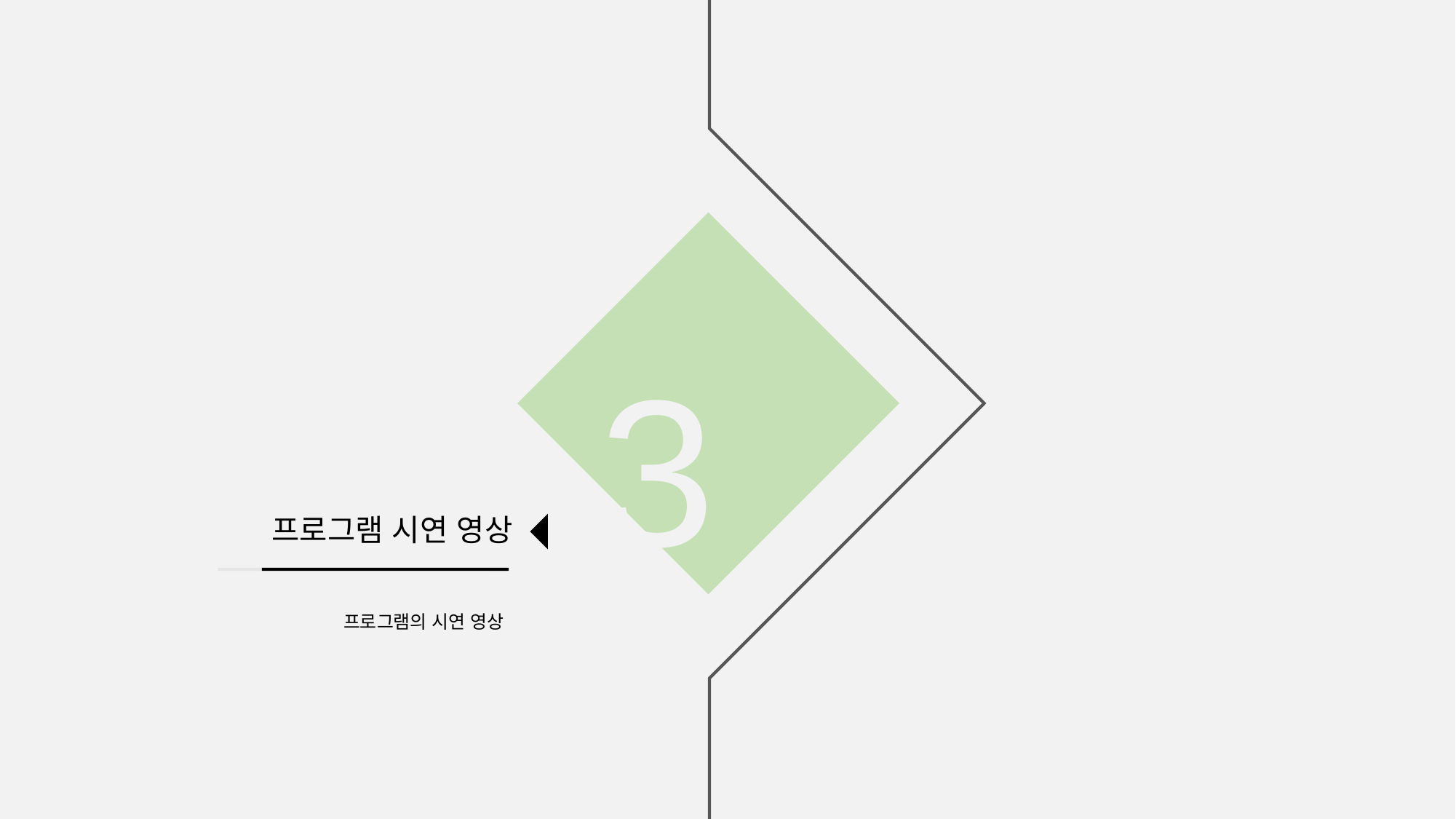

3
START
프로그램 시연 영상

프로그램의 시연 영상